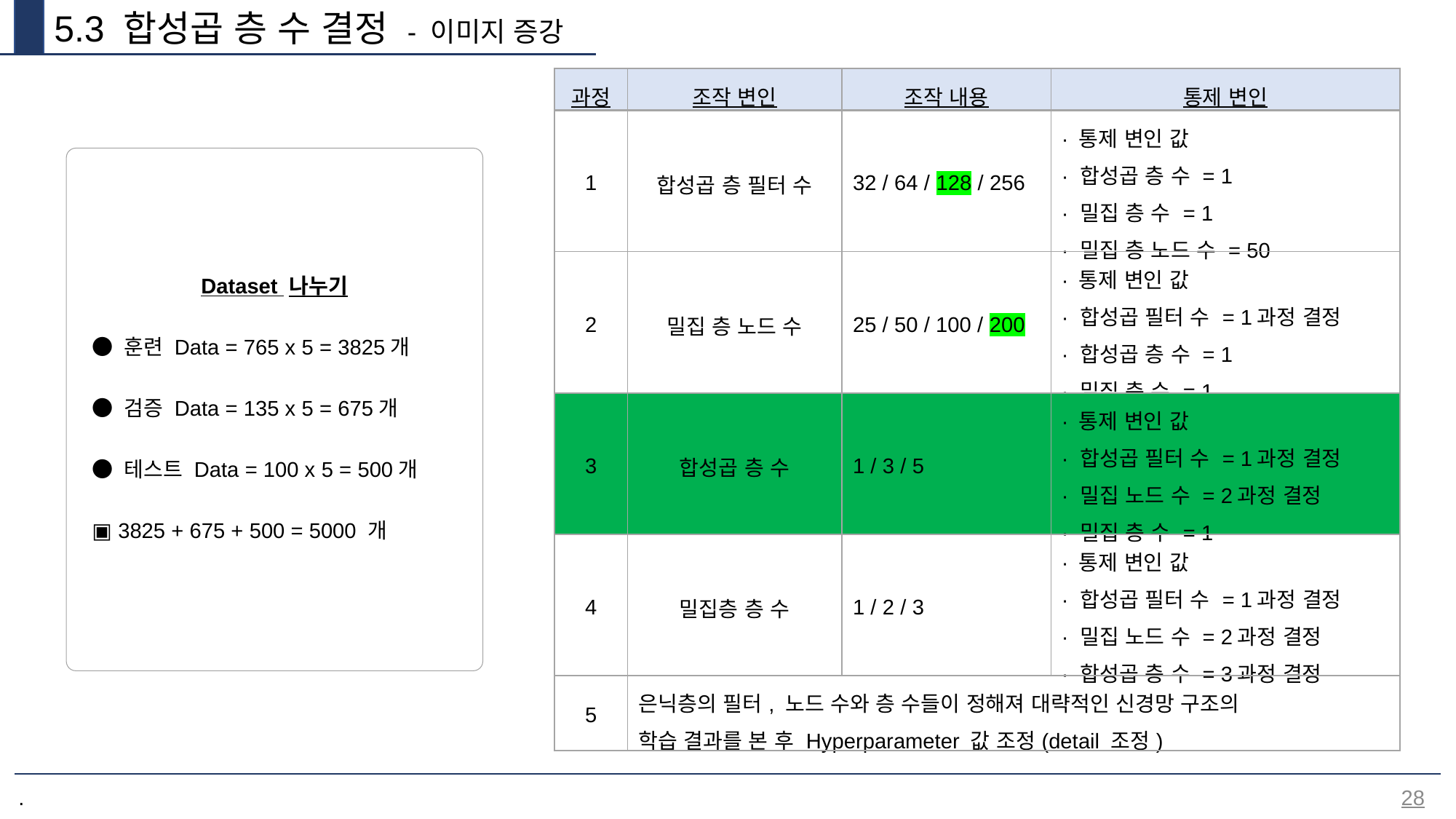

5.3 합성곱 층 수 결정 - 이미지 증강
| 과정 | 조작 변인 | 조작 내용 | 통제 변인 |
| --- | --- | --- | --- |
| 1 | 합성곱 층 필터 수 | 32 / 64 / 128 / 256 | ∙ 통제 변인 값 ∙ 합성곱 층 수 = 1 ∙ 밀집 층 수 = 1 ∙ 밀집 층 노드 수 = 50 |
| 2 | 밀집 층 노드 수 | 25 / 50 / 100 / 200 | ∙ 통제 변인 값 ∙ 합성곱 필터 수 = 1과정 결정 ∙ 합성곱 층 수 = 1 ∙ 밀집 층 수 = 1 |
| 3 | 합성곱 층 수 | 1 / 3 / 5 | ∙ 통제 변인 값 ∙ 합성곱 필터 수 = 1과정 결정 ∙ 밀집 노드 수 = 2과정 결정 ∙ 밀집 층 수 = 1 |
| 4 | 밀집층 층 수 | 1 / 2 / 3 | ∙ 통제 변인 값 ∙ 합성곱 필터 수 = 1과정 결정 ∙ 밀집 노드 수 = 2과정 결정 ∙ 합성곱 층 수 = 3과정 결정 |
| 5 | 은닉층의 필터, 노드 수와 층 수들이 정해져 대략적인 신경망 구조의 학습 결과를 본 후 Hyperparameter 값 조정(detail 조정) |  |  |
Dataset 나누기

  ● 훈련 Data = 765 x 5 = 3825개

  ● 검증 Data = 135 x 5 = 675개

  ● 테스트 Data = 100 x 5 = 500개

  ▣ 3825 + 675 + 500 = 5000 개

28
.